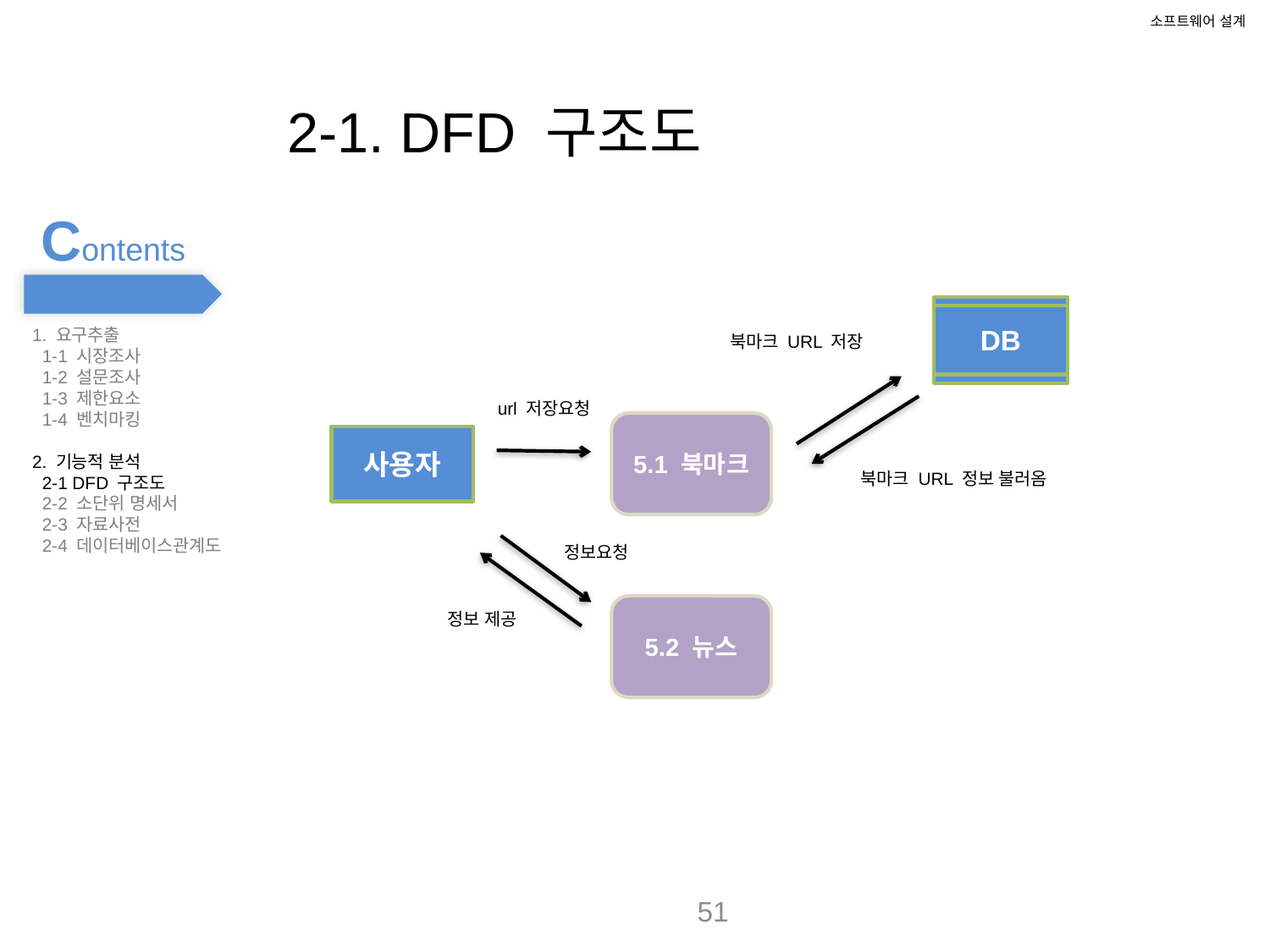

소프트웨어 설계
2-1. DFD 구조도
Contents

개　　요

DB

1. 요구추출
  1-1 시장조사
  1-2 설문조사
  1-3 제한요소
  1-4 벤치마킹

2. 기능적 분석
  2-1 DFD 구조도
  2-2 소단위 명세서
  2-3 자료사전
  2-4 데이터베이스관계도

북마크 URL 저장
url 저장요청
5.1 북마크
사용자
북마크 URL 정보 불러옴
정보요청
5.2 뉴스
정보 제공
51